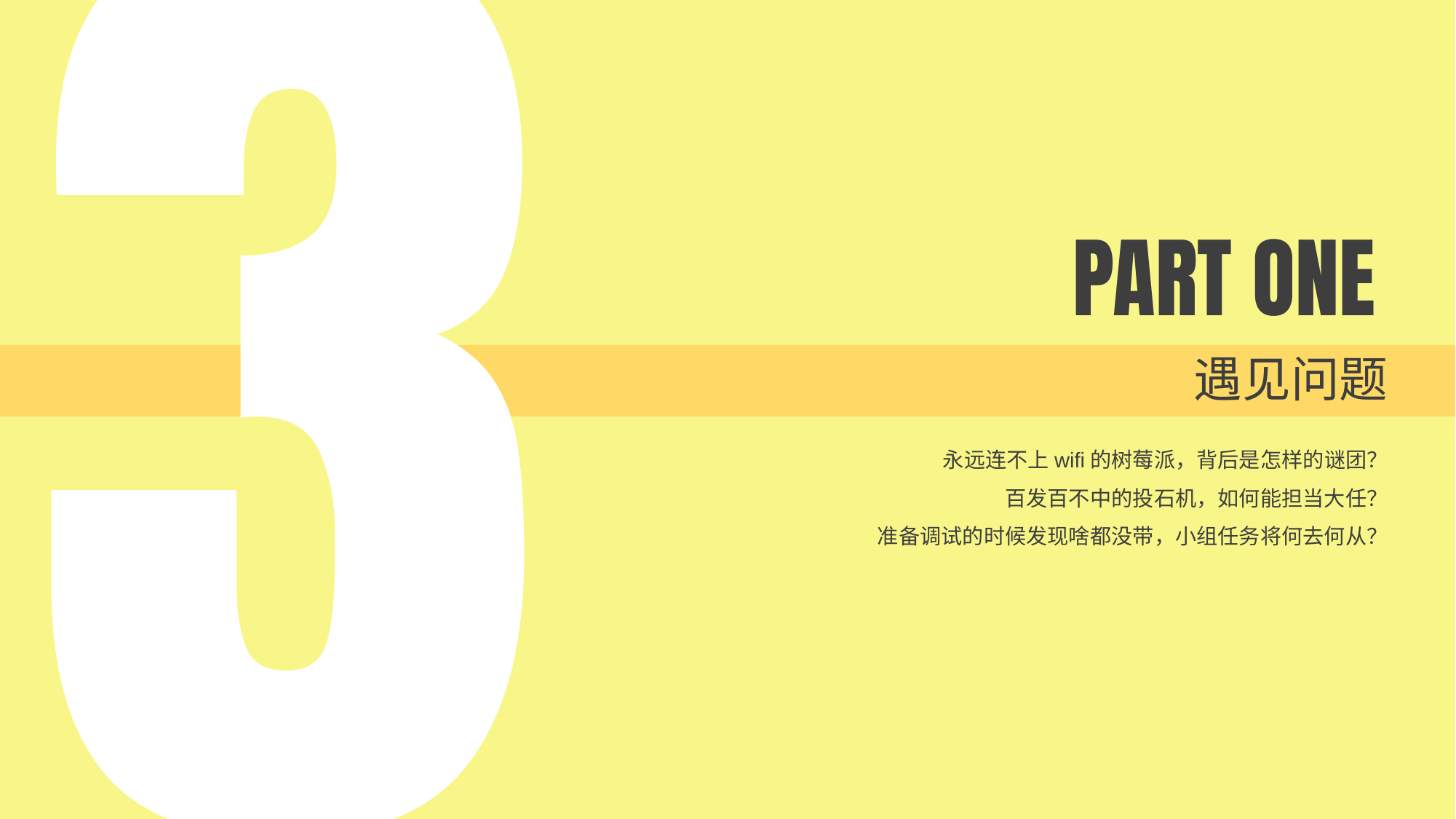

3
PART ONE
遇见问题

永远连不上wifi的树莓派，背后是怎样的谜团？
百发百不中的投石机，如何能担当大任？
准备调试的时候发现啥都没带，小组任务将何去何从？